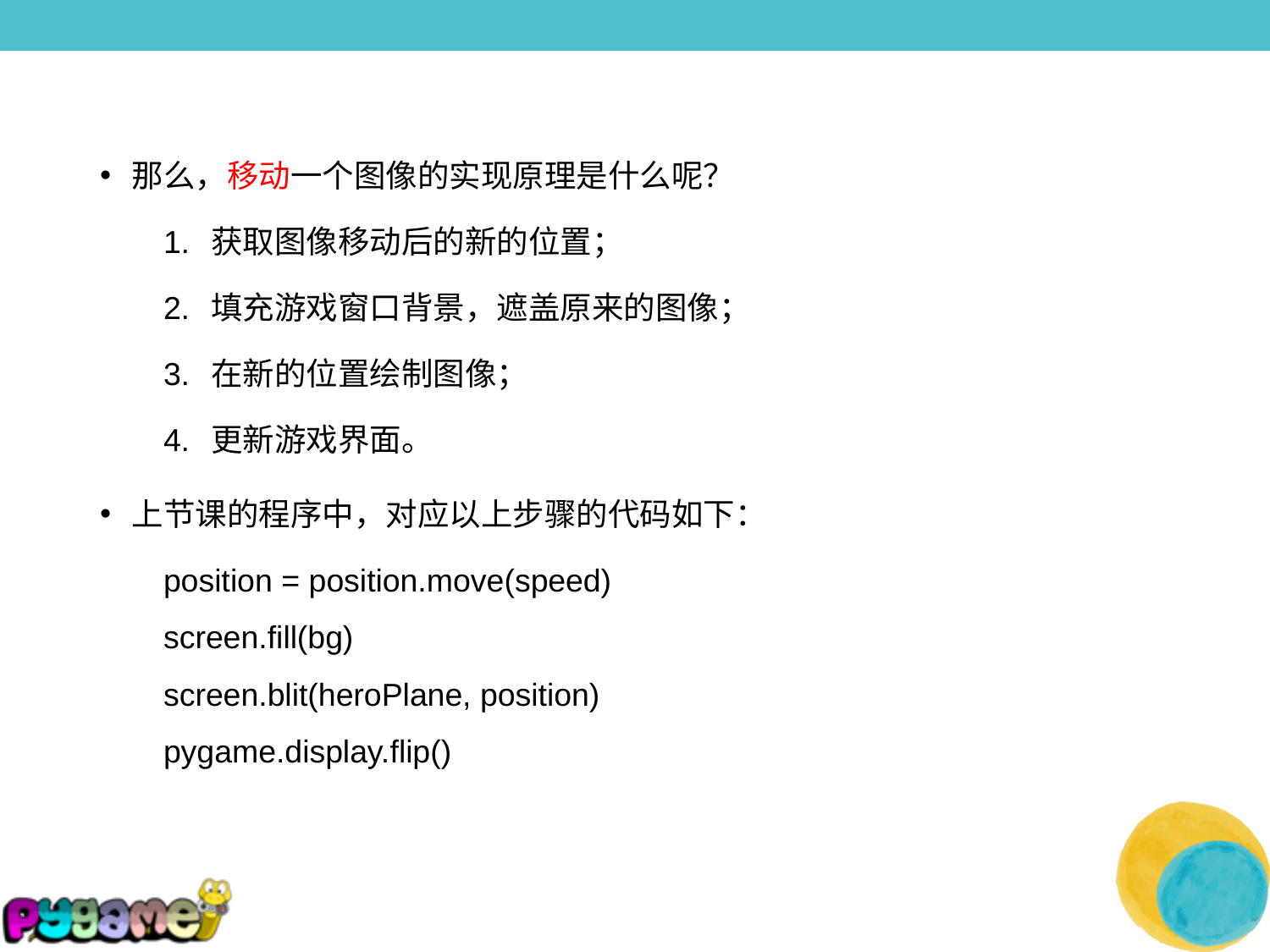

那么，移动一个图像的实现原理是什么呢？
获取图像移动后的新的位置；
填充游戏窗口背景，遮盖原来的图像；
在新的位置绘制图像；
更新游戏界面。
上节课的程序中，对应以上步骤的代码如下：
position = position.move(speed)
screen.fill(bg)
screen.blit(heroPlane, position)
pygame.display.flip()